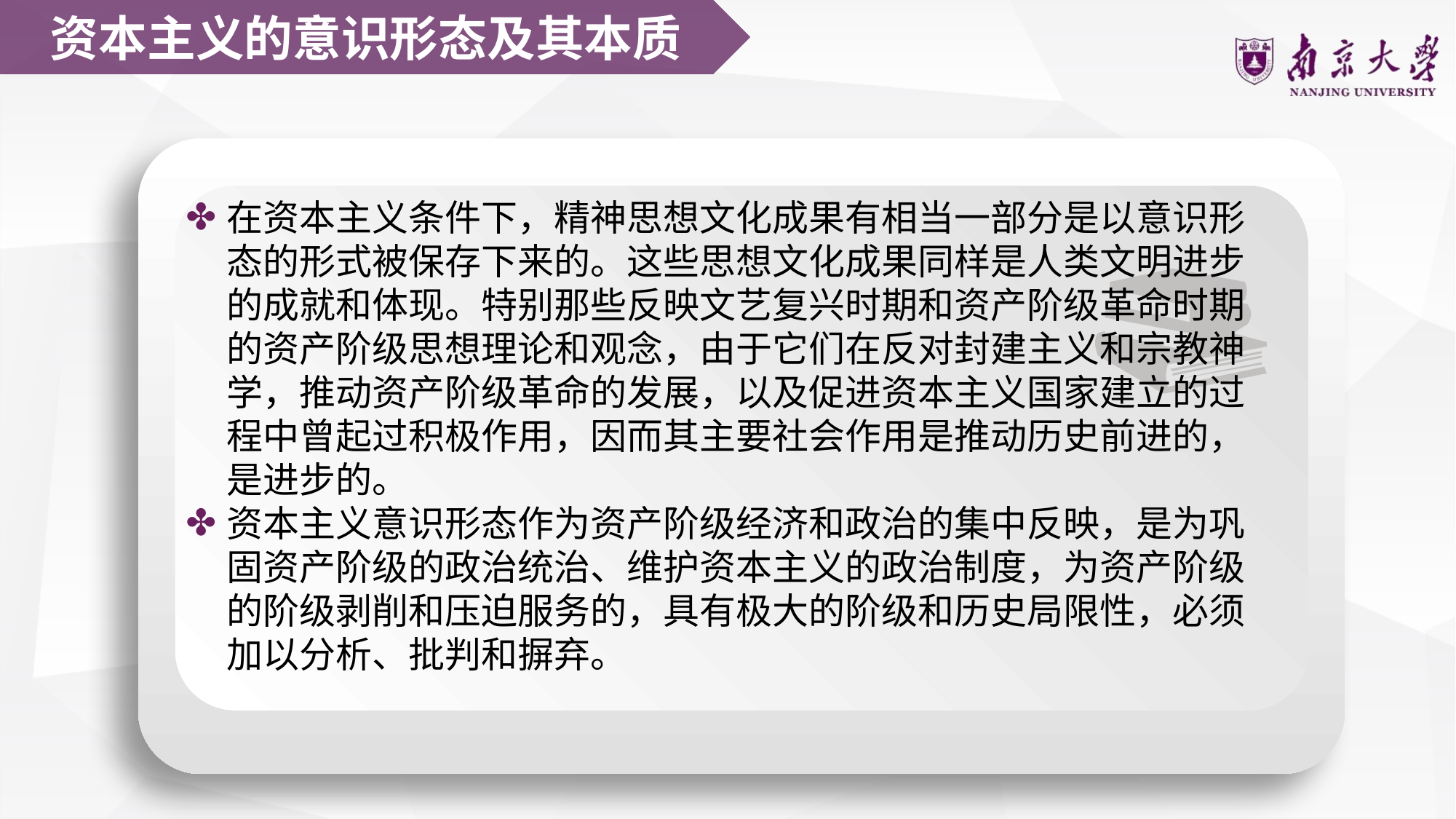

资本主义的意识形态及其本质

在资本主义条件下，精神思想文化成果有相当一部分是以意识形态的形式被保存下来的。这些思想文化成果同样是人类文明进步的成就和体现。特别那些反映文艺复兴时期和资产阶级革命时期的资产阶级思想理论和观念，由于它们在反对封建主义和宗教神学，推动资产阶级革命的发展，以及促进资本主义国家建立的过程中曾起过积极作用，因而其主要社会作用是推动历史前进的，是进步的。
资本主义意识形态作为资产阶级经济和政治的集中反映，是为巩固资产阶级的政治统治、维护资本主义的政治制度，为资产阶级的阶级剥削和压迫服务的，具有极大的阶级和历史局限性，必须加以分析、批判和摒弃。